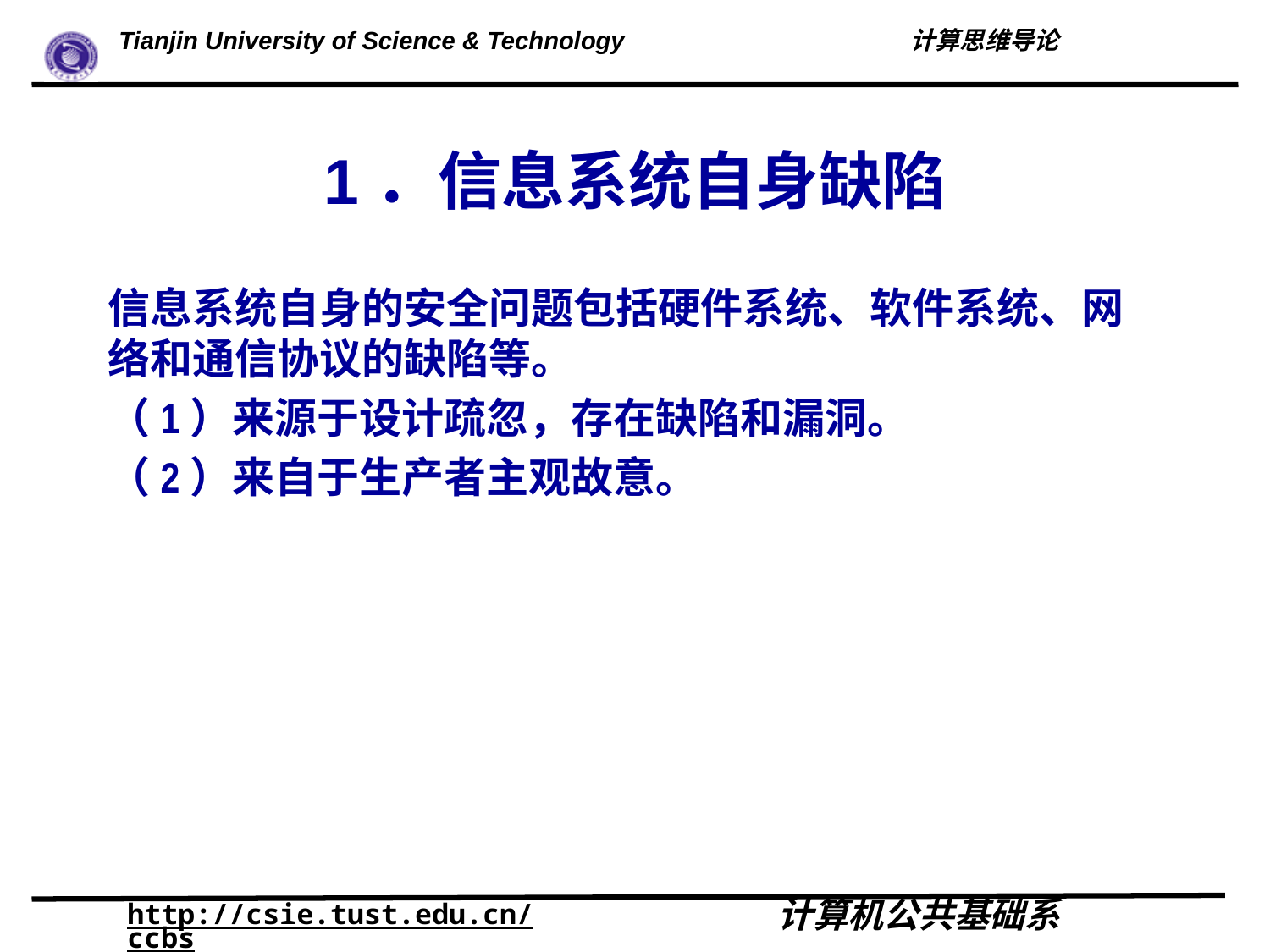

# 1．信息系统自身缺陷
信息系统自身的安全问题包括硬件系统、软件系统、网络和通信协议的缺陷等。
（1）来源于设计疏忽，存在缺陷和漏洞。
（2）来自于生产者主观故意。